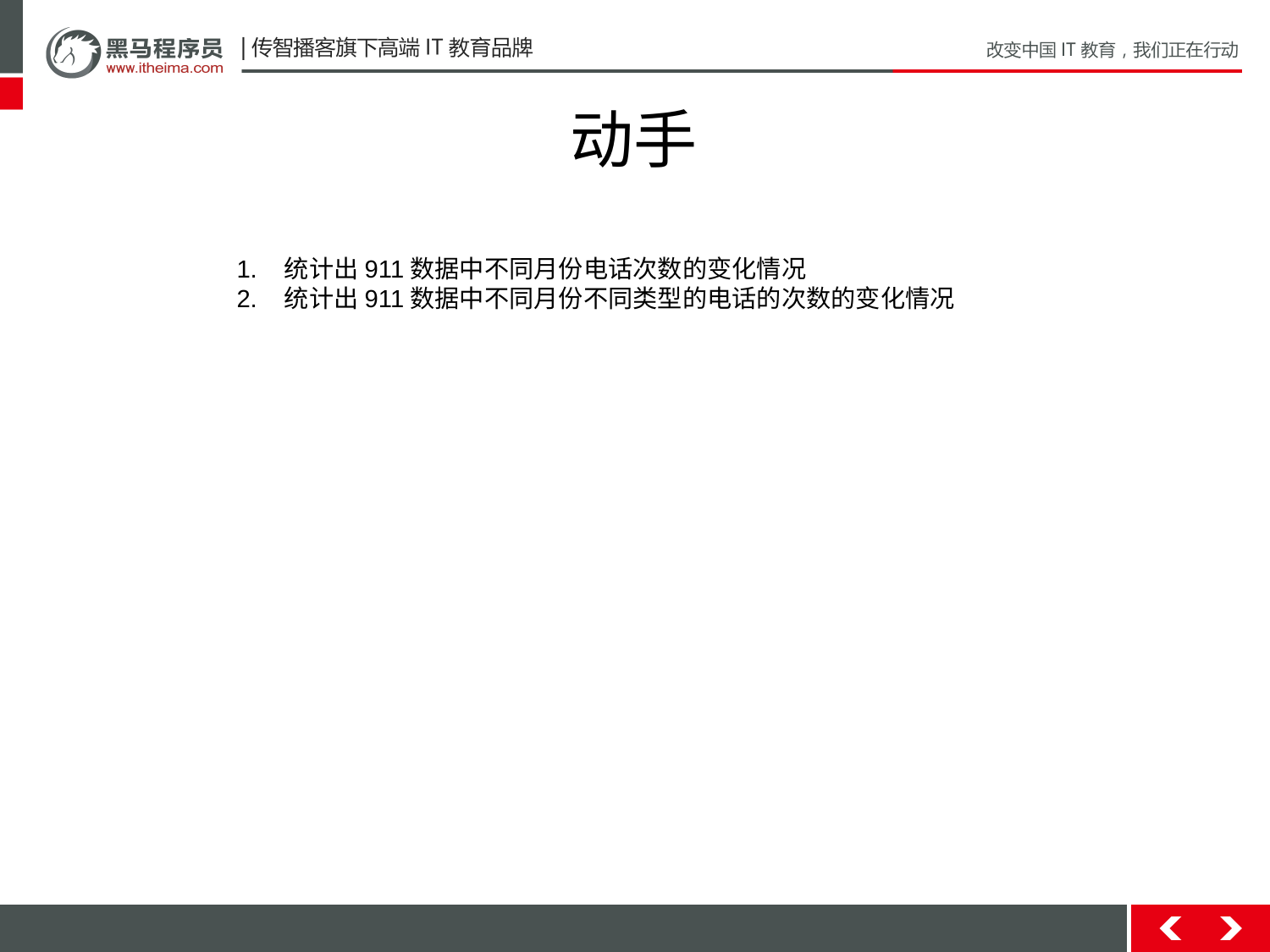

# 动手
统计出911数据中不同月份电话次数的变化情况
统计出911数据中不同月份不同类型的电话的次数的变化情况